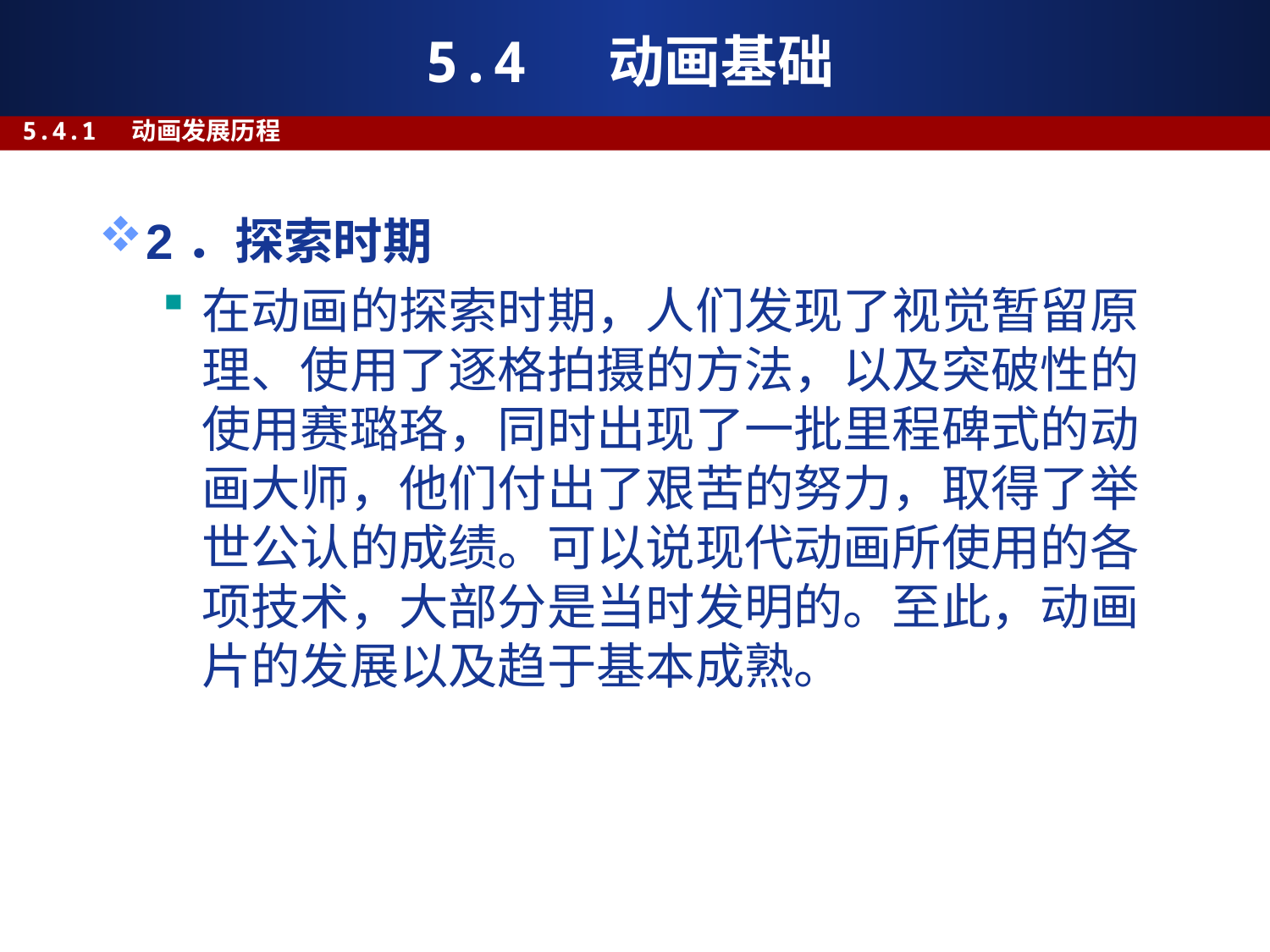

# 5.4  动画基础
5.4.1  动画发展历程
2．探索时期
在动画的探索时期，人们发现了视觉暂留原理、使用了逐格拍摄的方法，以及突破性的使用赛璐珞，同时出现了一批里程碑式的动画大师，他们付出了艰苦的努力，取得了举世公认的成绩。可以说现代动画所使用的各项技术，大部分是当时发明的。至此，动画片的发展以及趋于基本成熟。